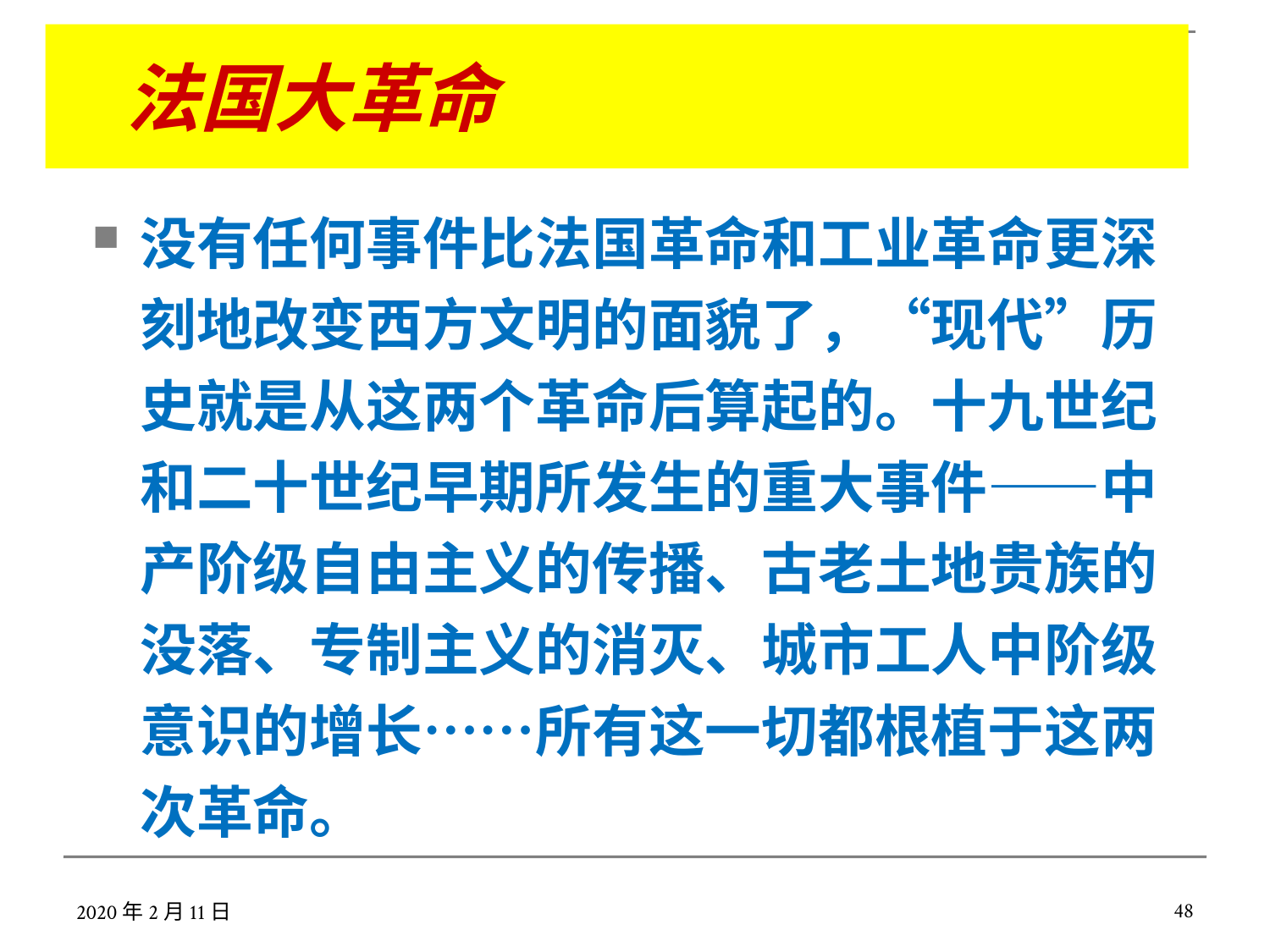

# 法国大革命
没有任何事件比法国革命和工业革命更深刻地改变西方文明的面貌了，“现代”历史就是从这两个革命后算起的。十九世纪和二十世纪早期所发生的重大事件——中产阶级自由主义的传播、古老土地贵族的没落、专制主义的消灭、城市工人中阶级意识的增长……所有这一切都根植于这两次革命。
2020年2月11日
48